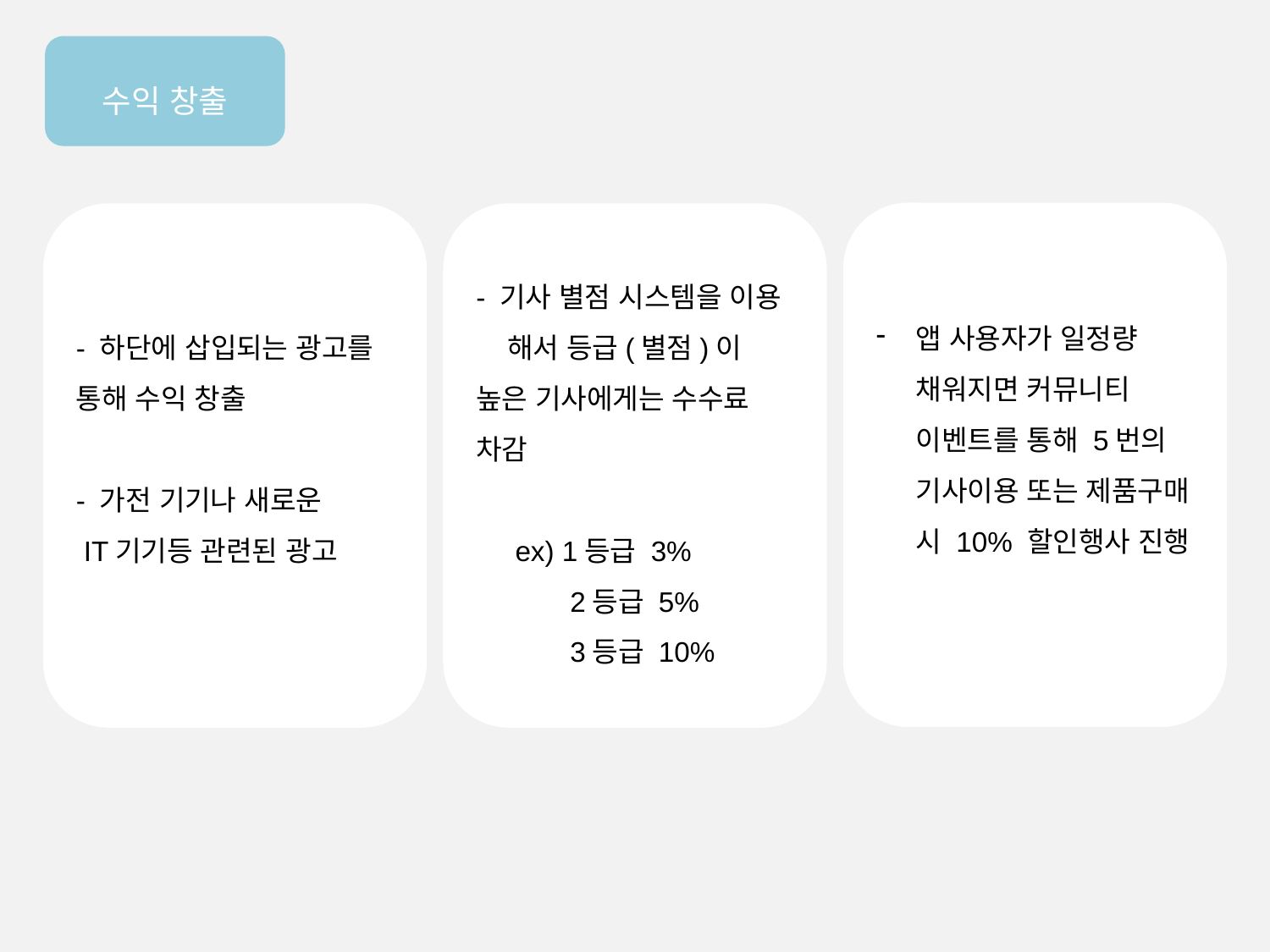

수익 창출

앱 사용자가 일정량 채워지면 커뮤니티 이벤트를 통해 5번의 기사이용 또는 제품구매 시 10% 할인행사 진행

- 하단에 삽입되는 광고를 통해 수익 창출

- 가전 기기나 새로운
 IT기기등 관련된 광고

- 기사 별점 시스템을 이용      해서 등급(별점)이 높은 기사에게는 수수료 차감

     ex) 1등급 3%
            2등급 5%
            3등급 10%